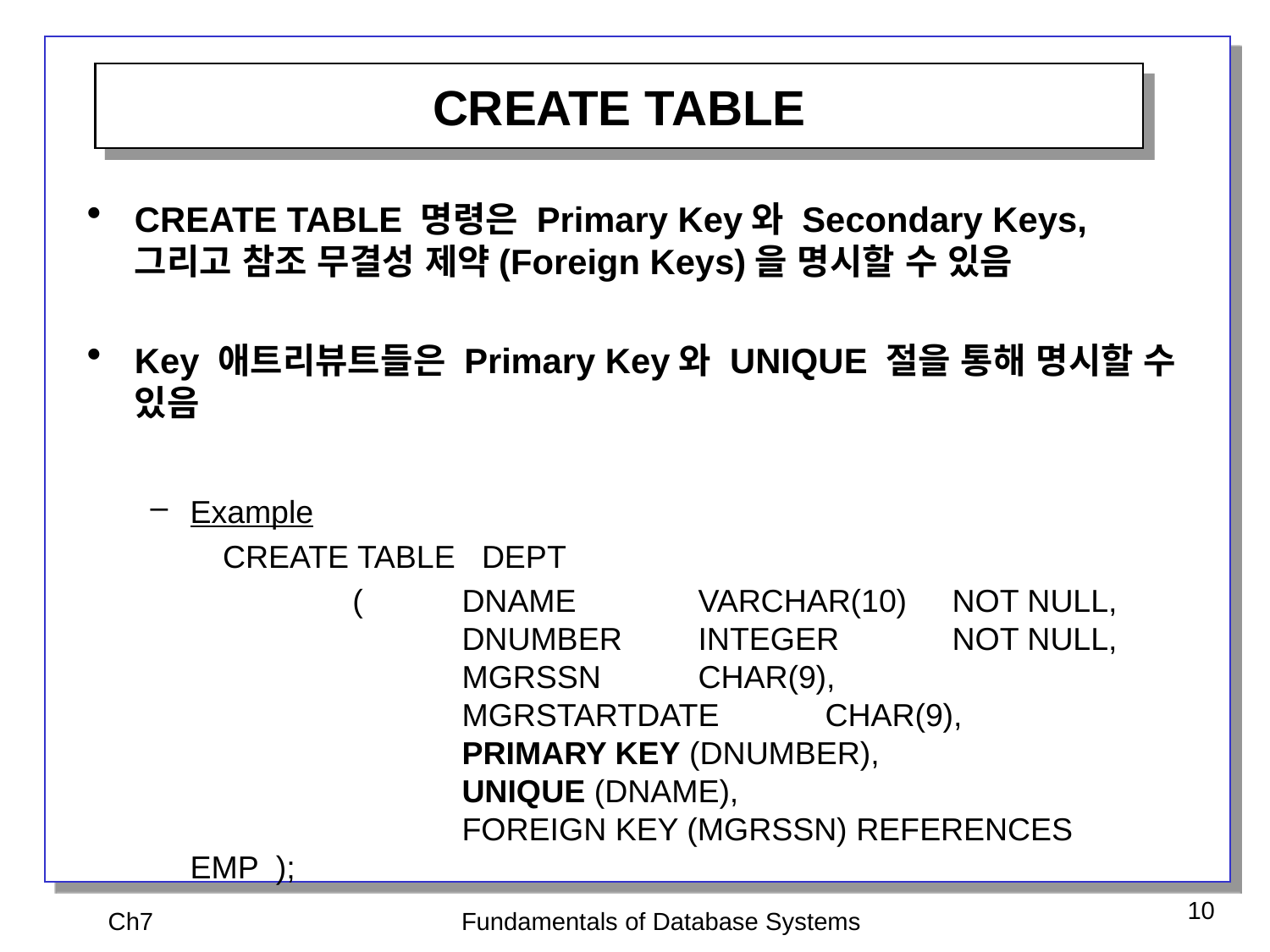

CREATE TABLE
CREATE TABLE 명령은 Primary Key와 Secondary Keys, 그리고 참조 무결성 제약(Foreign Keys)을 명시할 수 있음

Key 애트리뷰트들은 Primary Key와 UNIQUE 절을 통해 명시할 수 있음

Example
 CREATE TABLE   DEPT
		    (	  DNAME	VARCHAR(10)	NOT NULL,
	         	  DNUMBER	INTEGER	NOT NULL,
		  MGRSSN	CHAR(9),
		  MGRSTARTDATE	CHAR(9),
		  PRIMARY KEY (DNUMBER),
		  UNIQUE (DNAME),
		  FOREIGN KEY (MGRSSN) REFERENCES EMP  );
Ch7
Fundamentals of Database Systems
10